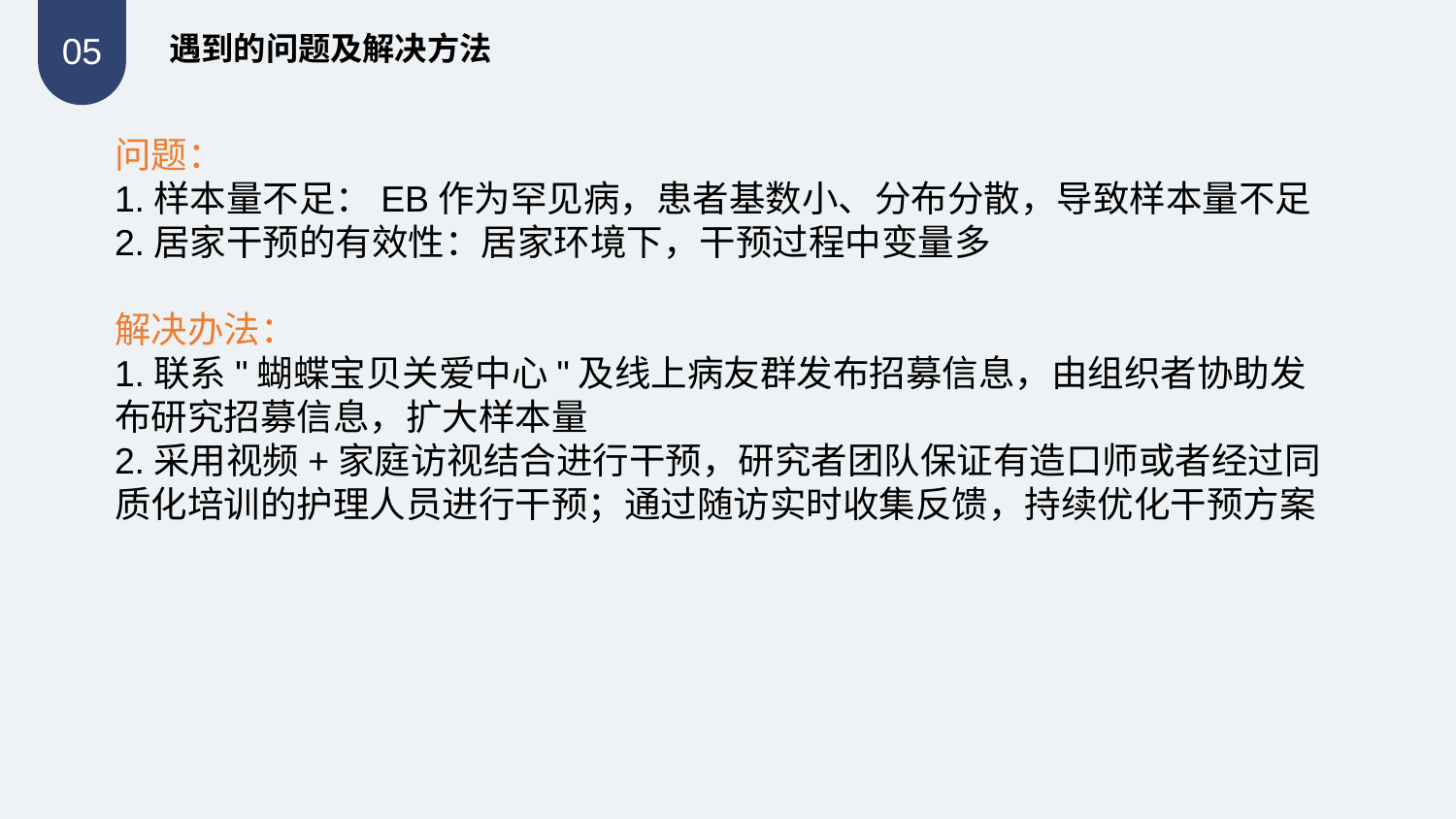

遇到的问题及解决方法
05
问题：
1.样本量不足：EB作为罕见病，患者基数小、分布分散，导致样本量不足
2.居家干预的有效性：居家环境下，干预过程中变量多

解决办法：
1.联系"蝴蝶宝贝关爱中心"及线上病友群发布招募信息，由组织者协助发布研究招募信息，扩大样本量
2.采用视频+家庭访视结合进行干预，研究者团队保证有造口师或者经过同质化培训的护理人员进行干预；通过随访实时收集反馈，持续优化干预方案
66